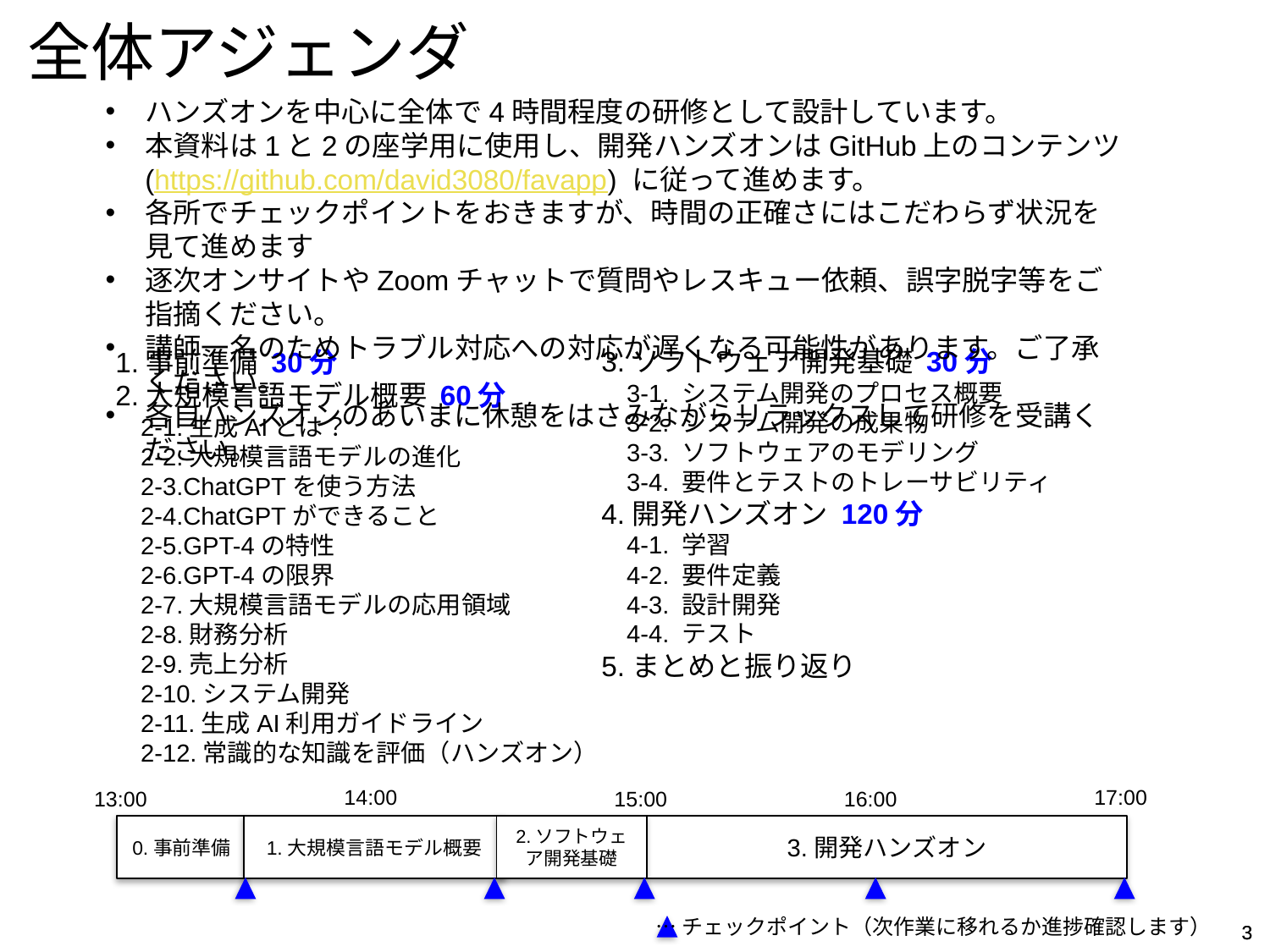

全体アジェンダ
ハンズオンを中心に全体で4時間程度の研修として設計しています。
本資料は1と2の座学用に使用し、開発ハンズオンはGitHub上のコンテンツ
(https://github.com/david3080/favapp) に従って進めます。
各所でチェックポイントをおきますが、時間の正確さにはこだわらず状況を見て進めます
逐次オンサイトやZoomチャットで質問やレスキュー依頼、誤字脱字等をご指摘ください。
講師一名のためトラブル対応への対応が遅くなる可能性があります。ご了承ください。
各自ハンズオンのあいまに休憩をはさみながらリラックスして研修を受講ください。
3.ソフトウェア開発基礎 30分
3-1. システム開発のプロセス概要
3-2. システム開発の成果物
3-3. ソフトウェアのモデリング
3-4. 要件とテストのトレーサビリティ
4.開発ハンズオン 120分
4-1. 学習
4-2. 要件定義
4-3. 設計開発
4-4. テスト
5.まとめと振り返り
1.事前準備 30分
2.大規模言語モデル概要 60分
2-1.生成AIとは？
2-2.大規模言語モデルの進化
2-3.ChatGPTを使う方法
2-4.ChatGPTができること
2-5.GPT-4の特性
2-6.GPT-4の限界
2-7.大規模言語モデルの応用領域
2-8.財務分析
2-9.売上分析
2-10.システム開発
2-11.生成AI利用ガイドライン
2-12.常識的な知識を評価（ハンズオン）
17:00
14:00
13:00
15:00
16:00
0.事前準備
1.大規模言語モデル概要
2.ソフトウェア開発基礎
3.開発ハンズオン

…チェックポイント（次作業に移れるか進捗確認します）